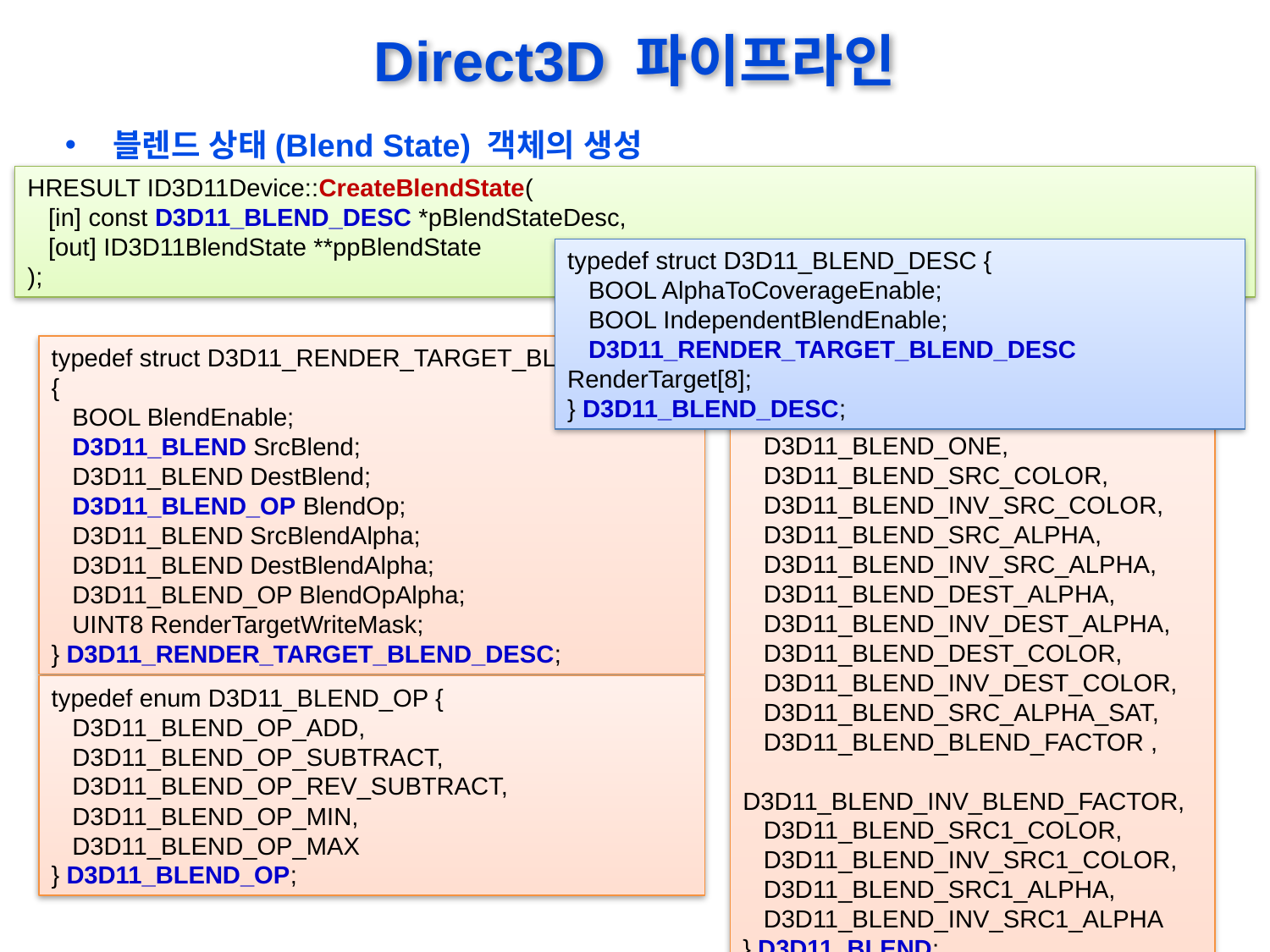

# Direct3D 파이프라인
블렌드 상태(Blend State) 객체의 생성
HRESULT ID3D11Device::CreateBlendState(
   [in] const D3D11_BLEND_DESC *pBlendStateDesc,
   [out] ID3D11BlendState **ppBlendState
);
typedef struct D3D11_BLEND_DESC {
   BOOL AlphaToCoverageEnable;
   BOOL IndependentBlendEnable;
   D3D11_RENDER_TARGET_BLEND_DESC RenderTarget[8];
} D3D11_BLEND_DESC;
typedef struct D3D11_RENDER_TARGET_BLEND_DESC {
   BOOL BlendEnable;
   D3D11_BLEND SrcBlend;
   D3D11_BLEND DestBlend;
   D3D11_BLEND_OP BlendOp;
   D3D11_BLEND SrcBlendAlpha;
   D3D11_BLEND DestBlendAlpha;
   D3D11_BLEND_OP BlendOpAlpha;
   UINT8 RenderTargetWriteMask;
} D3D11_RENDER_TARGET_BLEND_DESC;
typedef enum D3D11_BLEND {
   D3D11_BLEND_ZERO,
   D3D11_BLEND_ONE,
   D3D11_BLEND_SRC_COLOR,
   D3D11_BLEND_INV_SRC_COLOR,
   D3D11_BLEND_SRC_ALPHA,
   D3D11_BLEND_INV_SRC_ALPHA,
   D3D11_BLEND_DEST_ALPHA,
   D3D11_BLEND_INV_DEST_ALPHA,
   D3D11_BLEND_DEST_COLOR,
   D3D11_BLEND_INV_DEST_COLOR,
   D3D11_BLEND_SRC_ALPHA_SAT,
   D3D11_BLEND_BLEND_FACTOR ,
   D3D11_BLEND_INV_BLEND_FACTOR,
   D3D11_BLEND_SRC1_COLOR,
   D3D11_BLEND_INV_SRC1_COLOR,
   D3D11_BLEND_SRC1_ALPHA,
   D3D11_BLEND_INV_SRC1_ALPHA
} D3D11_BLEND;
typedef enum D3D11_BLEND_OP {
   D3D11_BLEND_OP_ADD,
   D3D11_BLEND_OP_SUBTRACT,
   D3D11_BLEND_OP_REV_SUBTRACT,
   D3D11_BLEND_OP_MIN,
   D3D11_BLEND_OP_MAX
} D3D11_BLEND_OP;